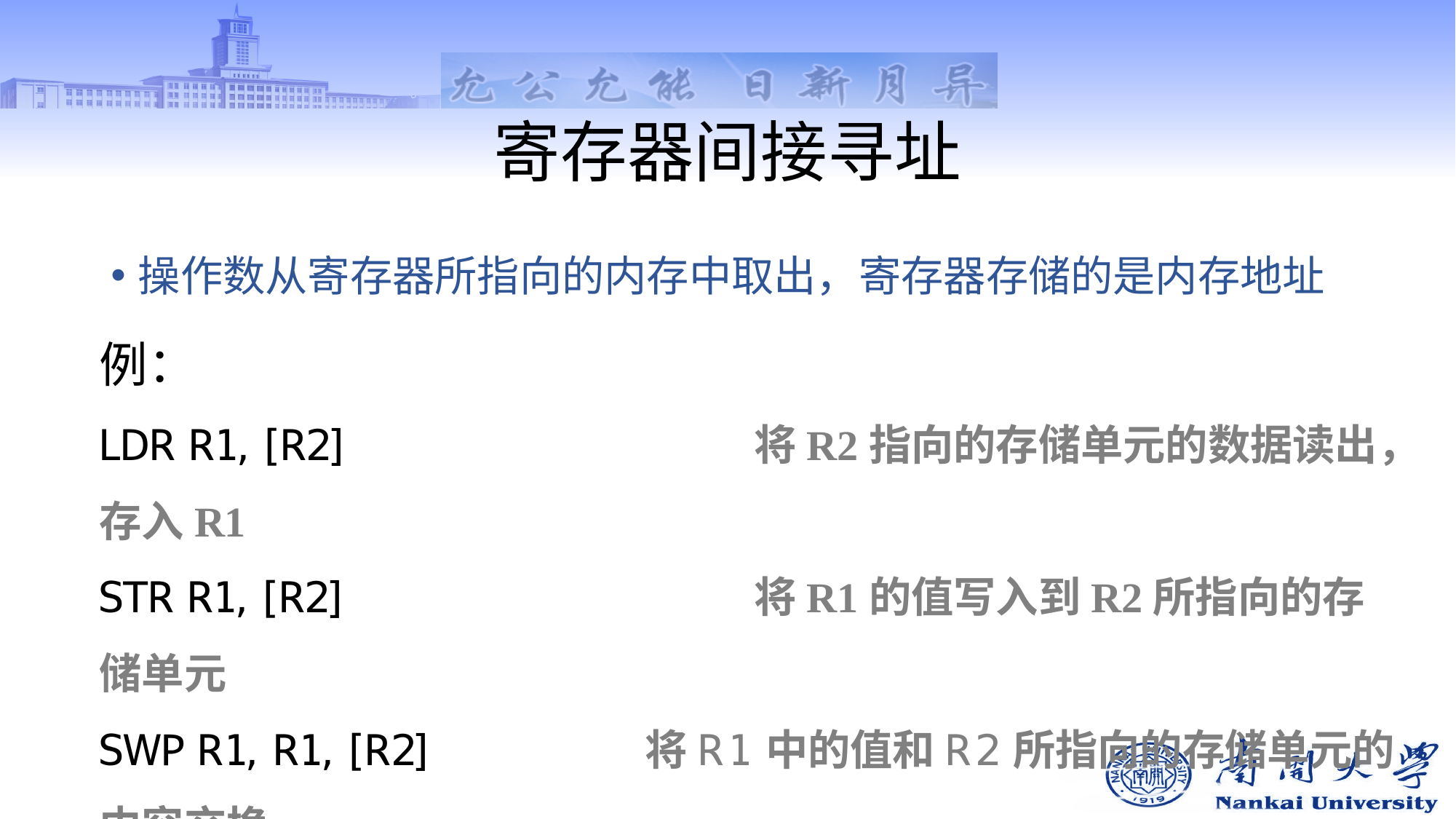

# 寄存器间接寻址
操作数从寄存器所指向的内存中取出，寄存器存储的是内存地址
例：
LDR R1, [R2]			 	将R2指向的存储单元的数据读出，存入R1
STR R1, [R2]				将R1的值写入到R2所指向的存储单元
SWP R1, R1, [R2]		将R1中的值和R2所指向的存储单元的内容交换
注：LDR（Load Register）指令用于读取内存数据
STR（Store Register）指令用于写入内存数据